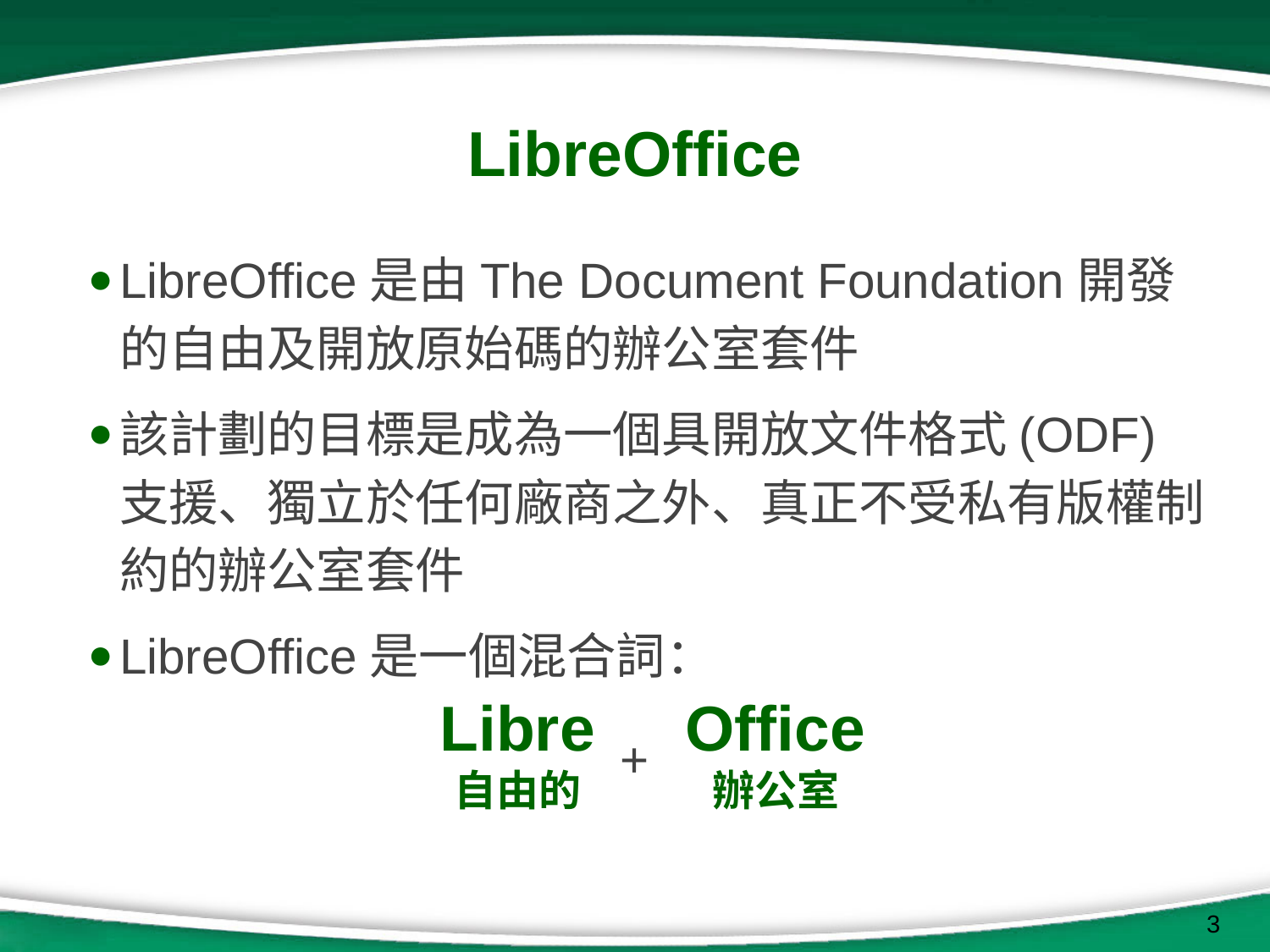

# LibreOffice
LibreOffice是由The Document Foundation開發的自由及開放原始碼的辦公室套件
該計劃的目標是成為一個具開放文件格式(ODF)支援、獨立於任何廠商之外、真正不受私有版權制約的辦公室套件
LibreOffice是一個混合詞：
+
Libre
自由的
Office
辦公室
3